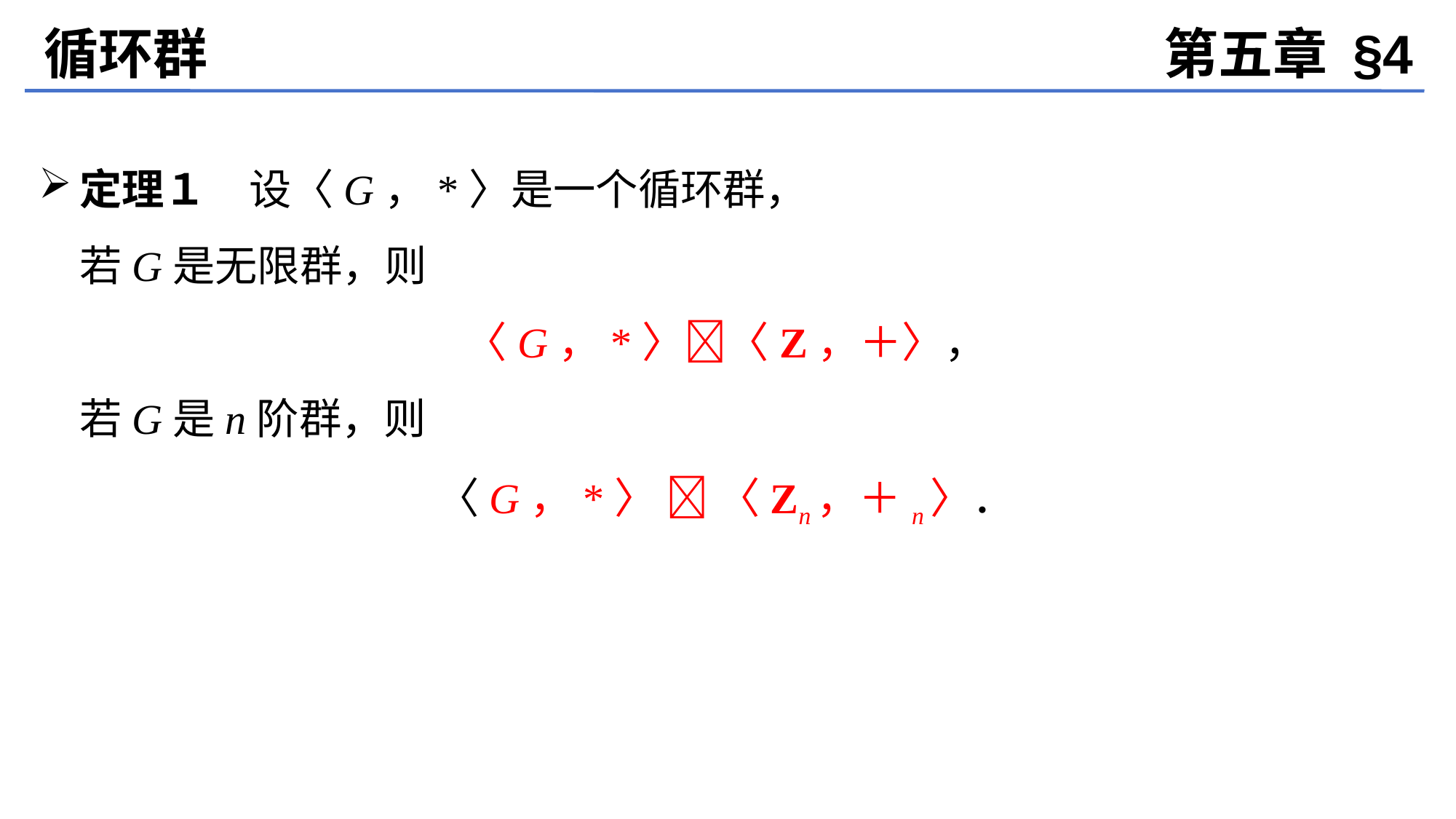

循环群
第五章 §4
定理１　设〈G，*〉是一个循环群，
	若G是无限群，则
〈G，*〉≅〈Z，＋〉，
	若G是n阶群，则
〈G，*〉 ≅ 〈Zn，＋n〉．